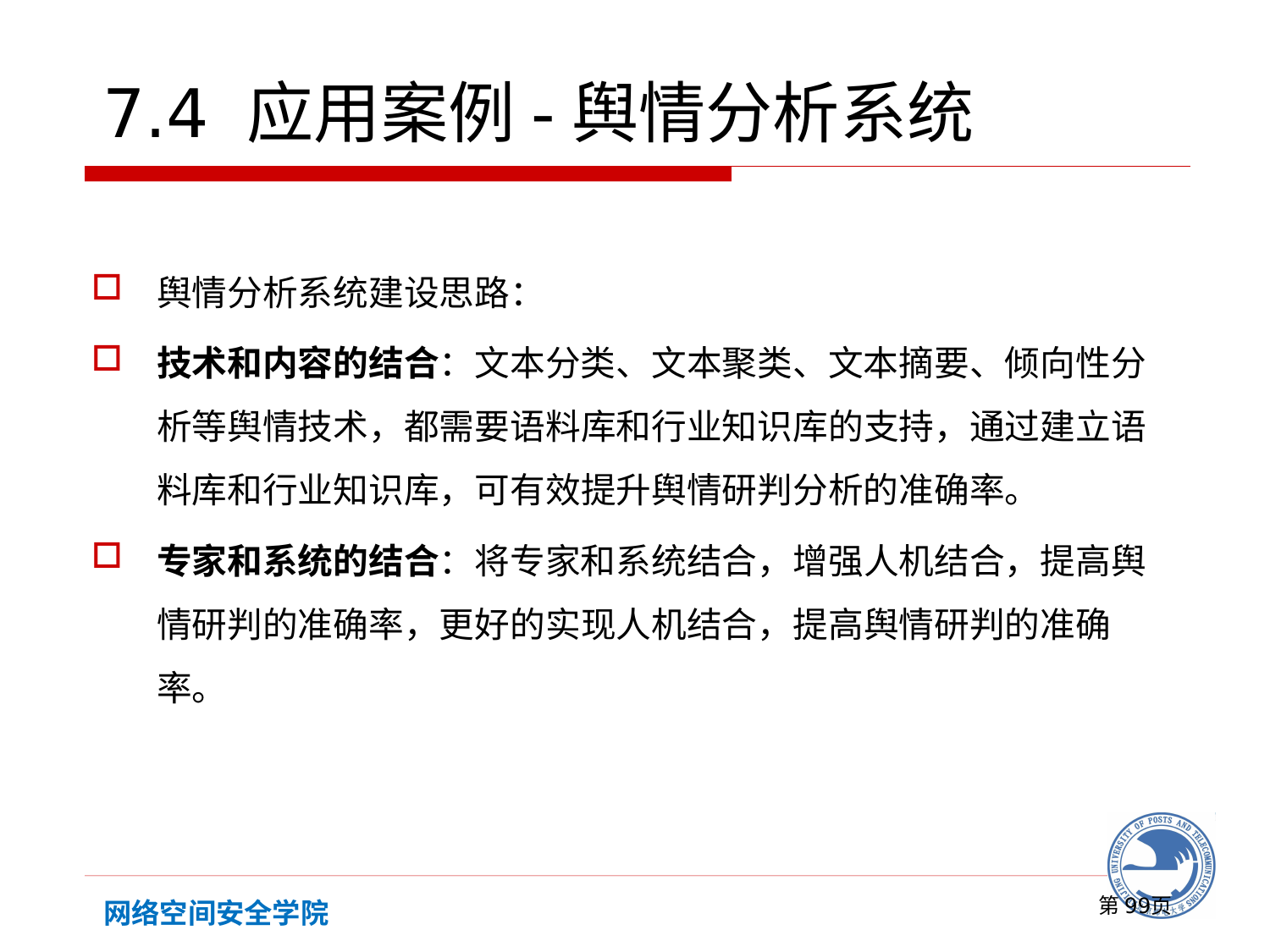

# 7.4 应用案例-舆情分析系统
舆情分析系统建设思路：
技术和内容的结合：文本分类、文本聚类、文本摘要、倾向性分析等舆情技术，都需要语料库和行业知识库的支持，通过建立语料库和行业知识库，可有效提升舆情研判分析的准确率。
专家和系统的结合：将专家和系统结合，增强人机结合，提高舆情研判的准确率，更好的实现人机结合，提高舆情研判的准确率。
99